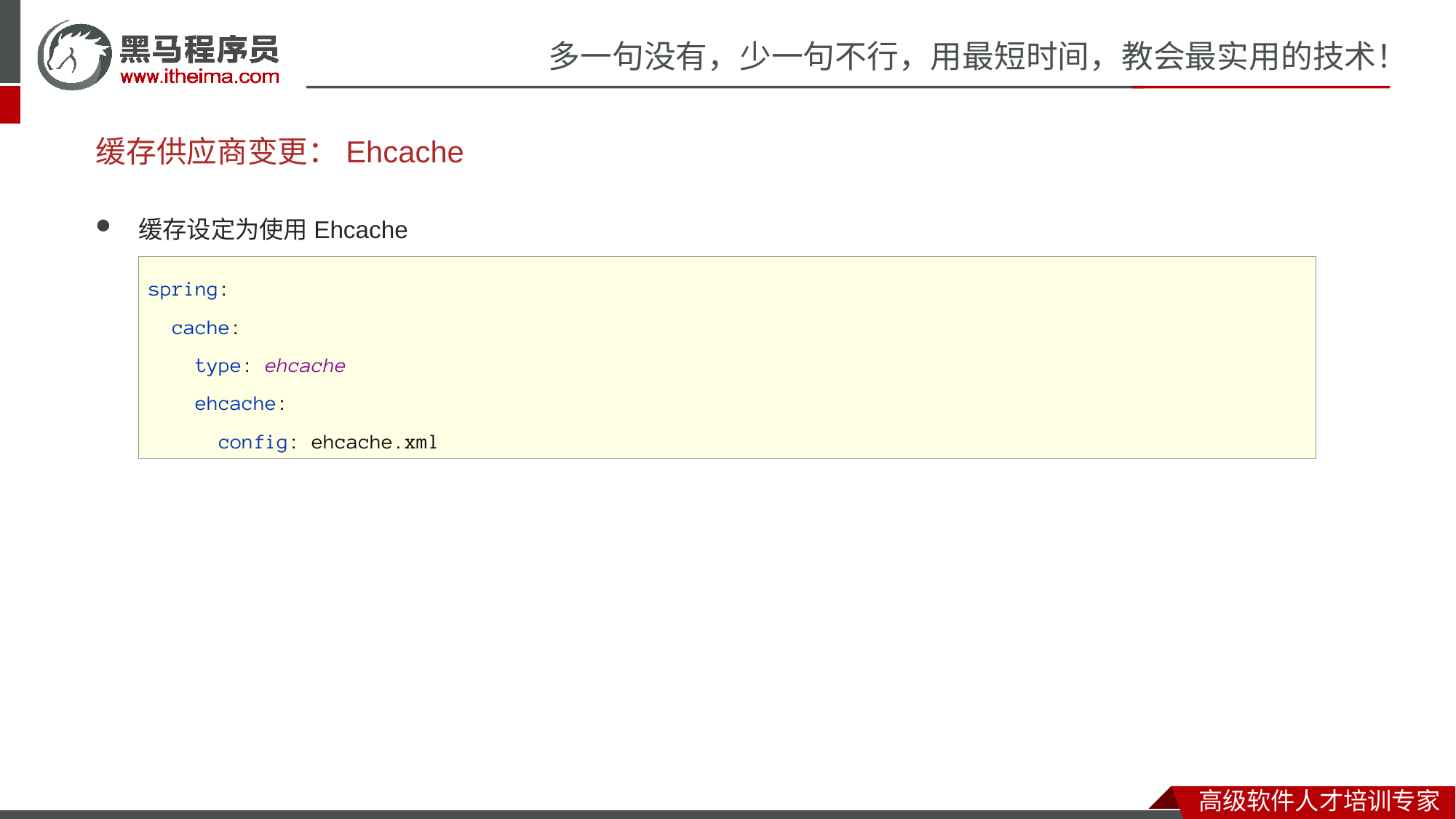

# 缓存供应商变更：Ehcache
缓存设定为使用Ehcache
spring:
  cache:
    type: ehcache
    ehcache:
      config: ehcache.xml